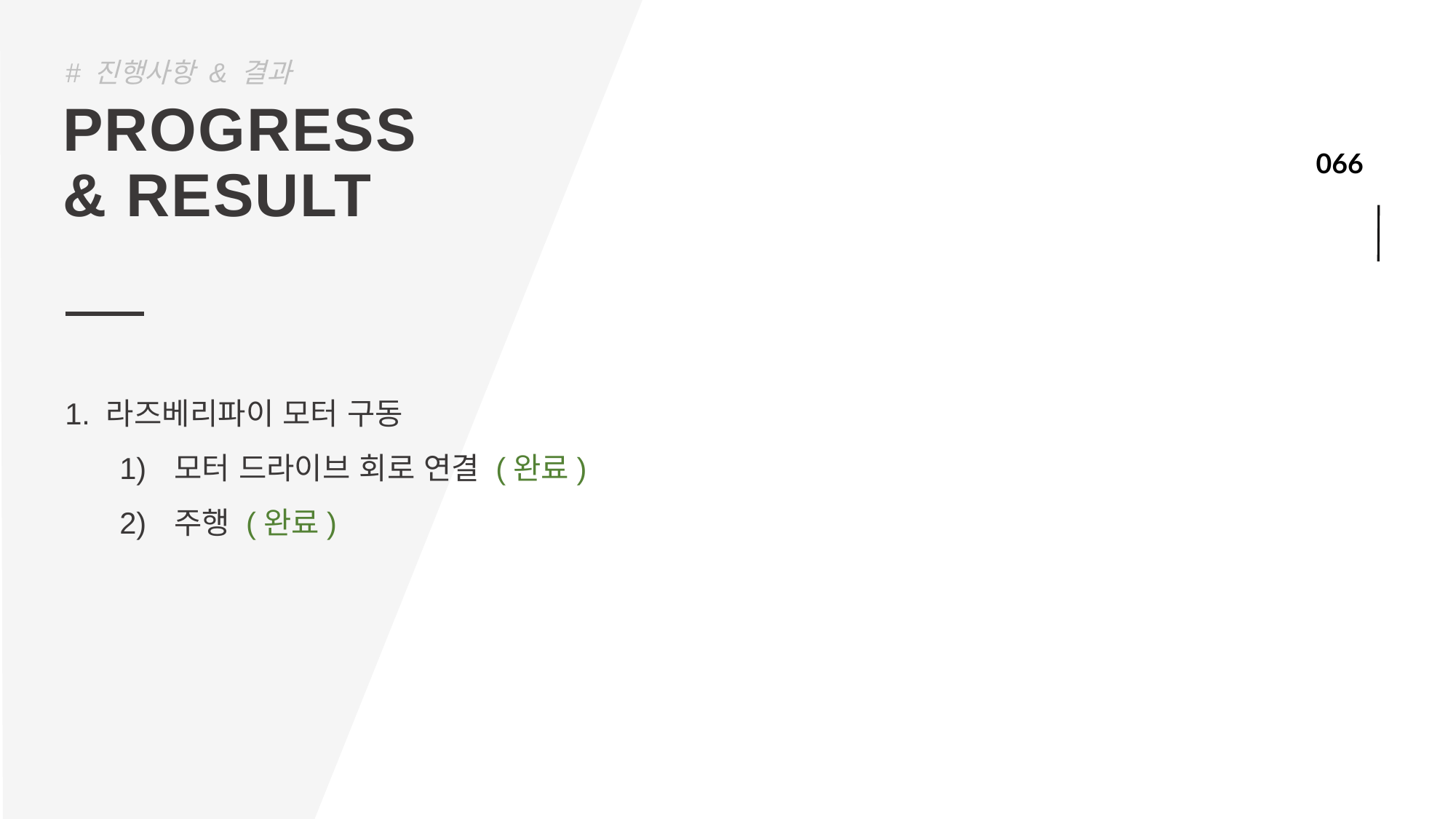

# 진행사항 & 결과
PROGRESS
& RESULT
라즈베리파이 모터 구동
모터 드라이브 회로 연결 (완료)
주행 (완료)